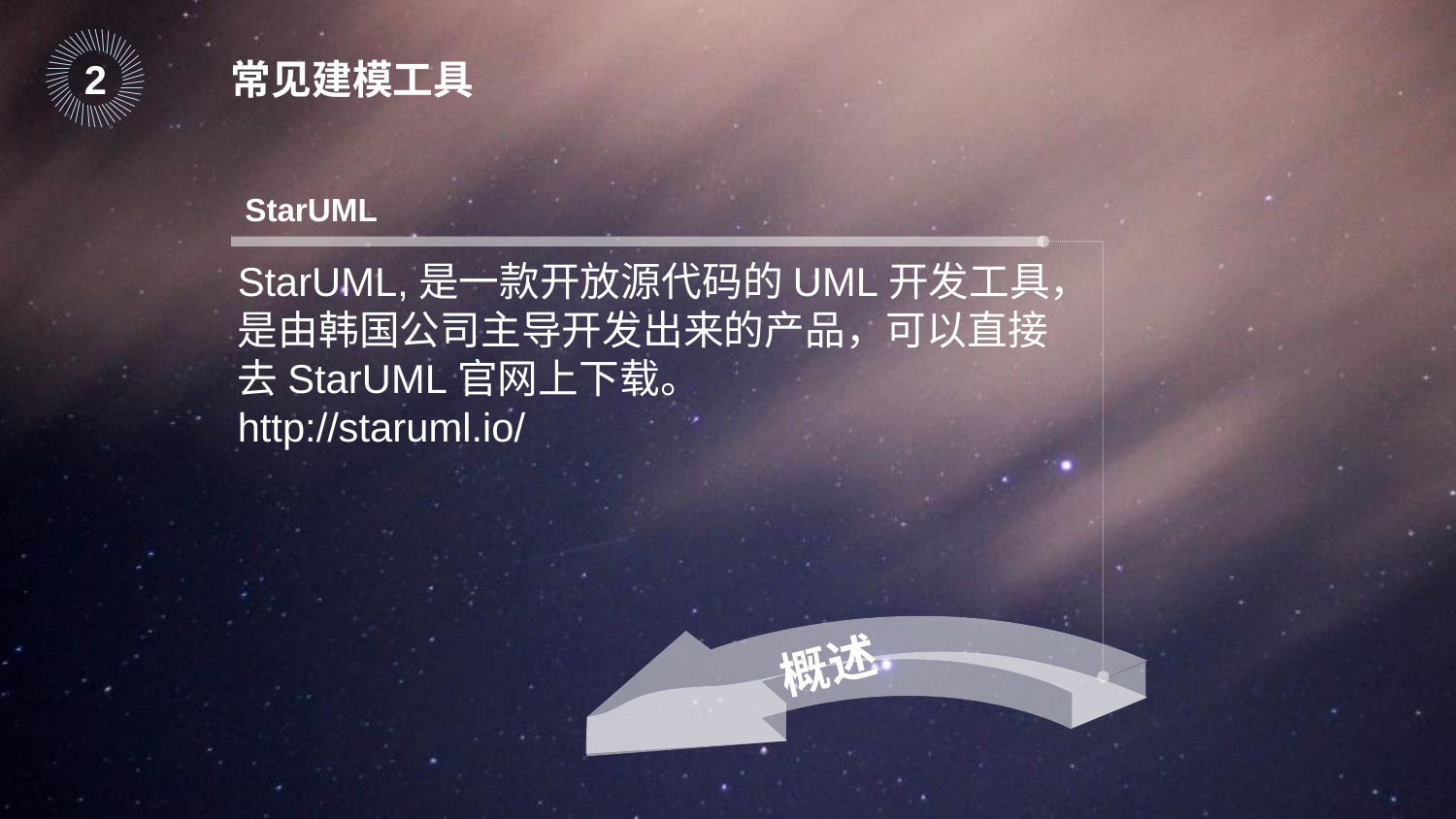

｜
｜
｜
｜
｜
｜
｜
｜
｜
｜
｜
｜
｜
｜
｜
｜
｜
｜
｜
｜
｜
｜
｜
｜
｜
｜
｜
｜
｜
｜
｜
｜
｜
｜
｜
｜
｜
｜
｜
｜
｜
｜
｜
｜
｜
｜
2
常见建模工具
StarUML

StarUML,是一款开放源代码的UML开发工具，是由韩国公司主导开发出来的产品，可以直接去StarUML官网上下载。
http://staruml.io/

概述